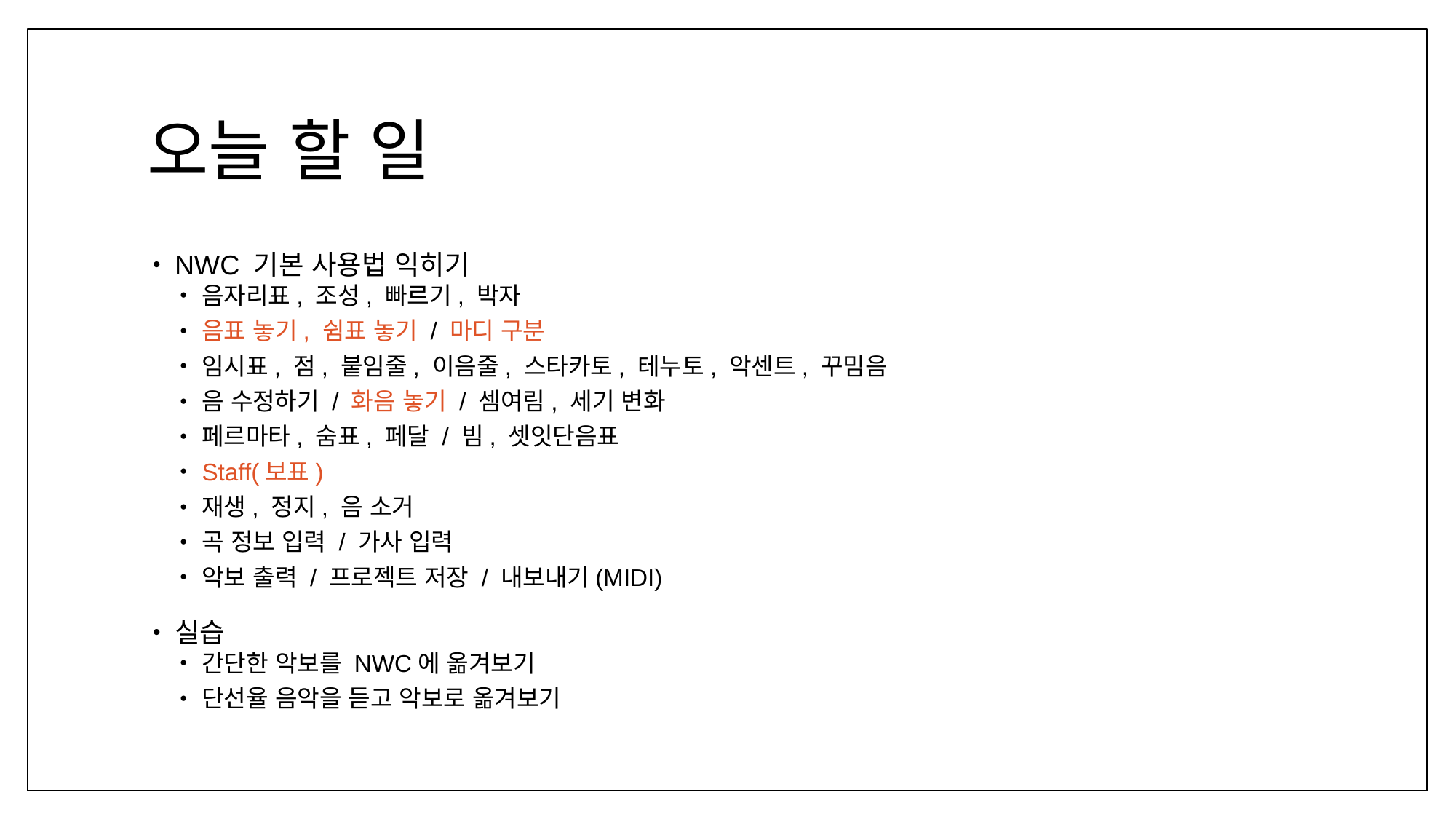

# 오늘 할 일
NWC 기본 사용법 익히기
음자리표, 조성, 빠르기, 박자
음표 놓기, 쉼표 놓기 / 마디 구분
임시표, 점, 붙임줄, 이음줄, 스타카토, 테누토, 악센트, 꾸밈음
음 수정하기 / 화음 놓기 / 셈여림, 세기 변화
페르마타, 숨표, 페달 / 빔, 셋잇단음표
Staff(보표)
재생, 정지, 음 소거
곡 정보 입력 / 가사 입력
악보 출력 / 프로젝트 저장 / 내보내기(MIDI)
실습
간단한 악보를 NWC에 옮겨보기
단선율 음악을 듣고 악보로 옮겨보기